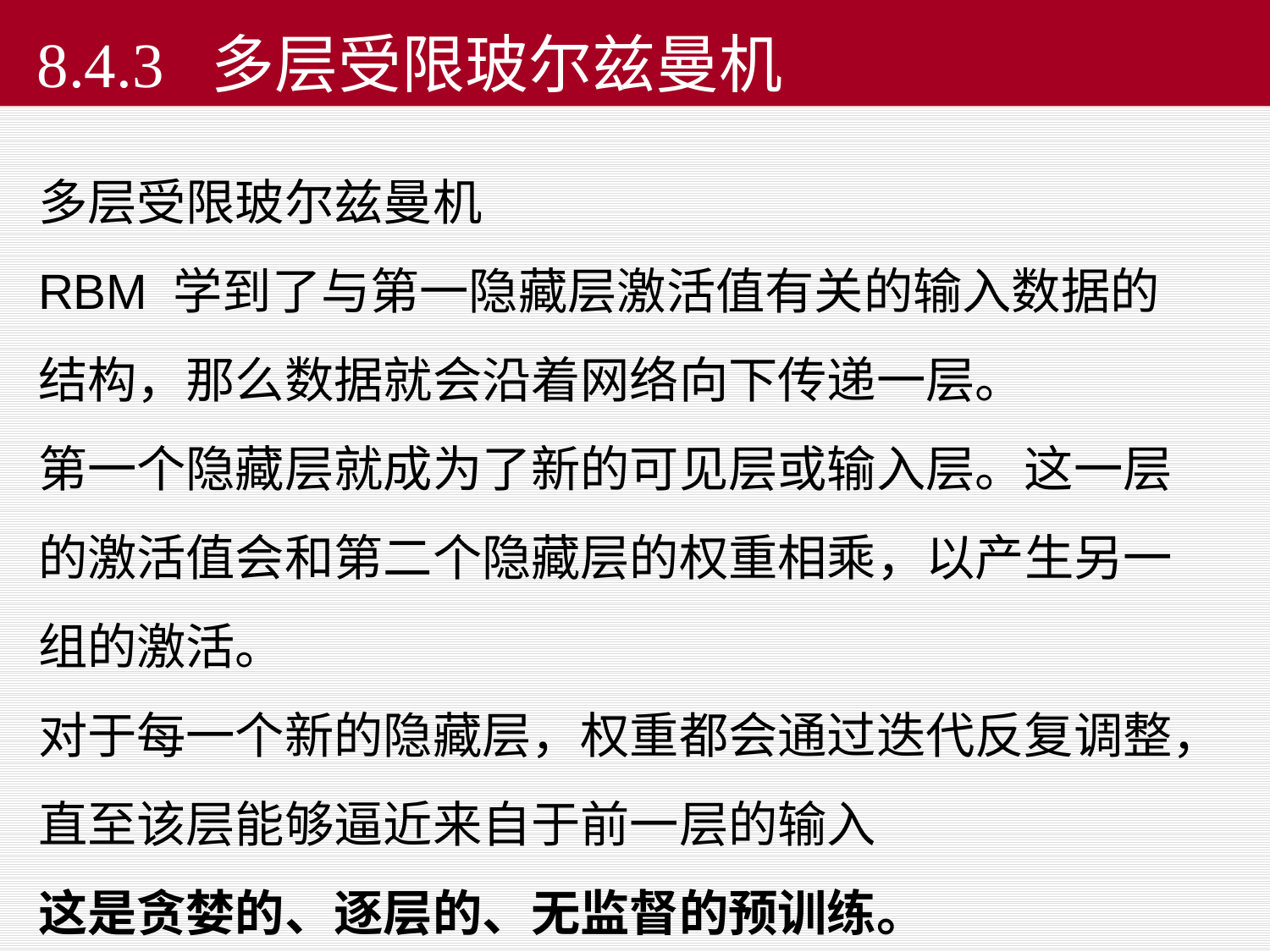

8.4.3  多层受限玻尔兹曼机
多层受限玻尔兹曼机
RBM 学到了与第一隐藏层激活值有关的输入数据的结构，那么数据就会沿着网络向下传递一层。
第一个隐藏层就成为了新的可见层或输入层。这一层的激活值会和第二个隐藏层的权重相乘，以产生另一组的激活。
对于每一个新的隐藏层，权重都会通过迭代反复调整，直至该层能够逼近来自于前一层的输入
这是贪婪的、逐层的、无监督的预训练。